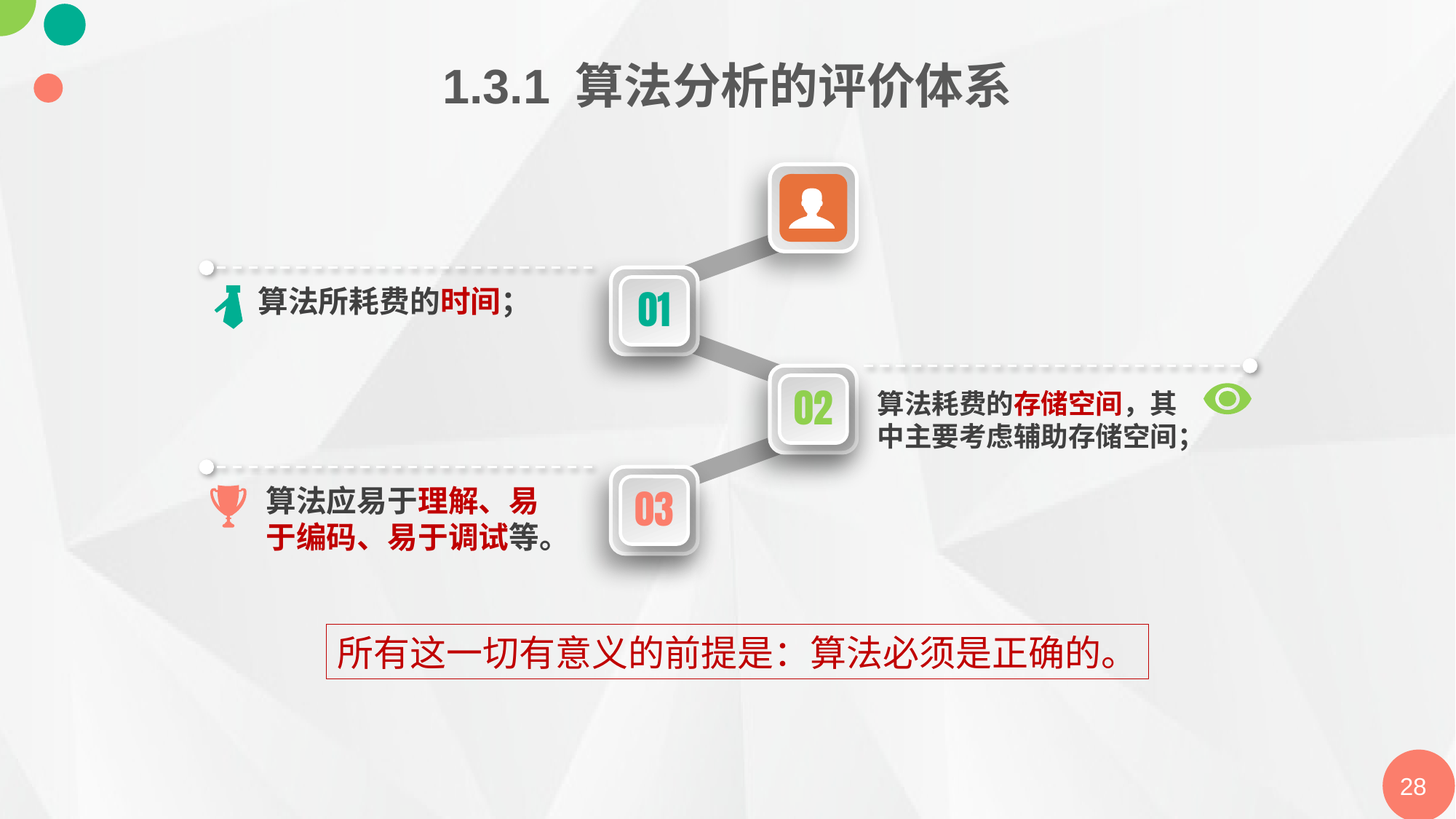

1.3.1 算法分析的评价体系

01
算法所耗费的时间；

02
算法耗费的存储空间，其中主要考虑辅助存储空间；

03
算法应易于理解、易于编码、易于调试等。

所有这一切有意义的前提是：算法必须是正确的。